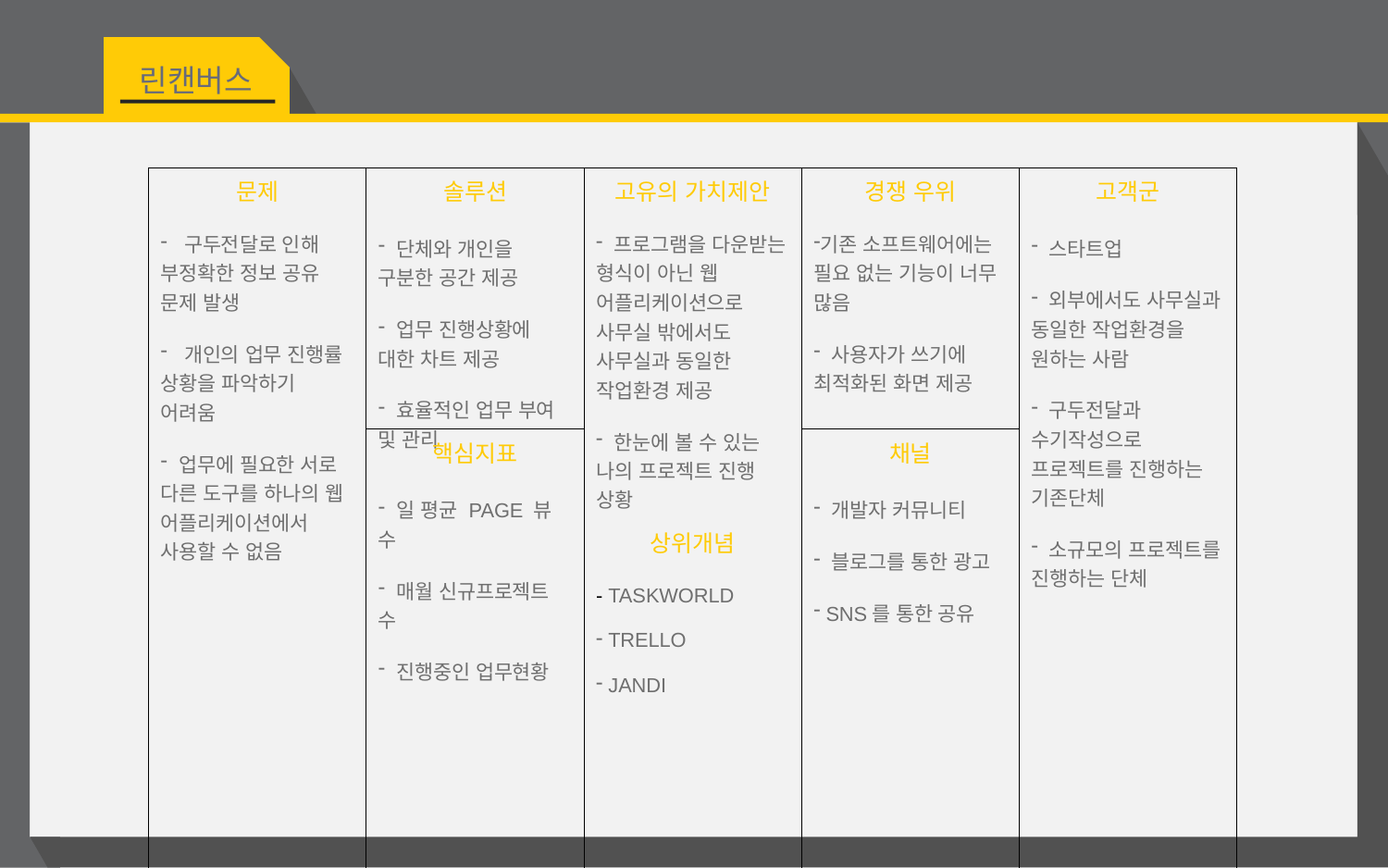

린캔버스
| 문제 구두전달로 인해 부정확한 정보 공유 문제 발생 개인의 업무 진행률 상황을 파악하기 어려움 업무에 필요한 서로 다른 도구를 하나의 웹 어플리케이션에서 사용할 수 없음 | 솔루션 단체와 개인을 구분한 공간 제공 업무 진행상황에 대한 차트 제공 효율적인 업무 부여 및 관리 | 고유의 가치제안 프로그램을 다운받는 형식이 아닌 웹 어플리케이션으로 사무실 밖에서도 사무실과 동일한 작업환경 제공 한눈에 볼 수 있는 나의 프로젝트 진행 상황 상위개념 - TASKWORLD TRELLO JANDI |  | 경쟁 우위 기존 소프트웨어에는 필요 없는 기능이 너무 많음 사용자가 쓰기에 최적화된 화면 제공 | 고객군 스타트업 외부에서도 사무실과 동일한 작업환경을 원하는 사람 구두전달과 수기작성으로 프로젝트를 진행하는 기존단체 소규모의 프로젝트를 진행하는 단체 |
| --- | --- | --- | --- | --- | --- |
|  | 핵심지표 일 평균 PAGE 뷰 수 매월 신규프로젝트 수 진행중인 업무현황 |  |  | 채널 개발자 커뮤니티 블로그를 통한 광고 SNS를 통한 공유 |  |
| 비용구조 서버사용료, 마케팅비, 인건비 |  |  | 수익원 광고료, 프로젝트 컨설팅 비용 |  |  |